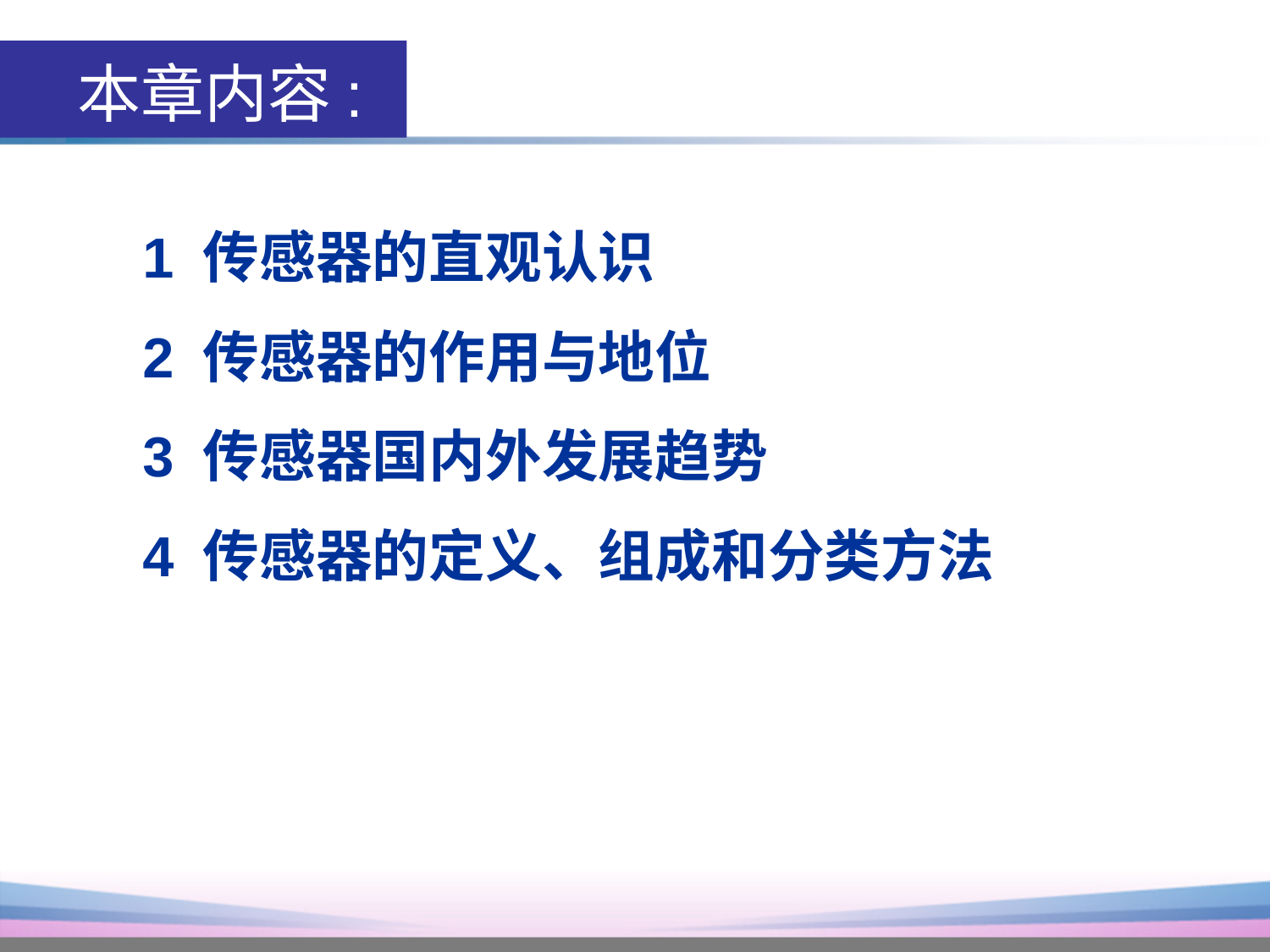

本章内容:
1 传感器的直观认识
2 传感器的作用与地位
3 传感器国内外发展趋势
4 传感器的定义、组成和分类方法